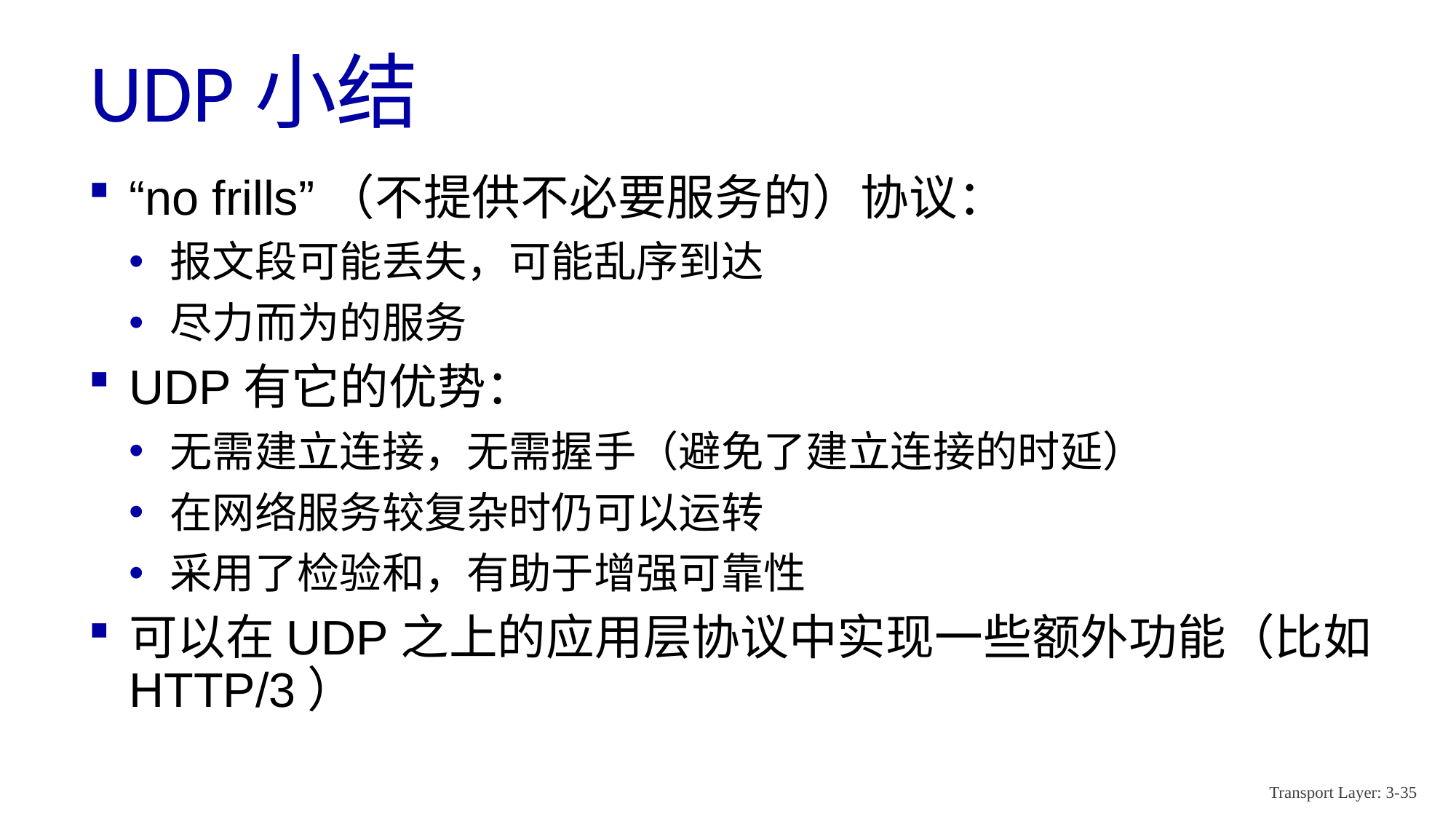

# UDP小结
“no frills”（不提供不必要服务的）协议：
报文段可能丢失，可能乱序到达
尽力而为的服务
UDP有它的优势：
无需建立连接，无需握手（避免了建立连接的时延）
在网络服务较复杂时仍可以运转
采用了检验和，有助于增强可靠性
可以在UDP之上的应用层协议中实现一些额外功能（比如HTTP/3）
Transport Layer: 3-35